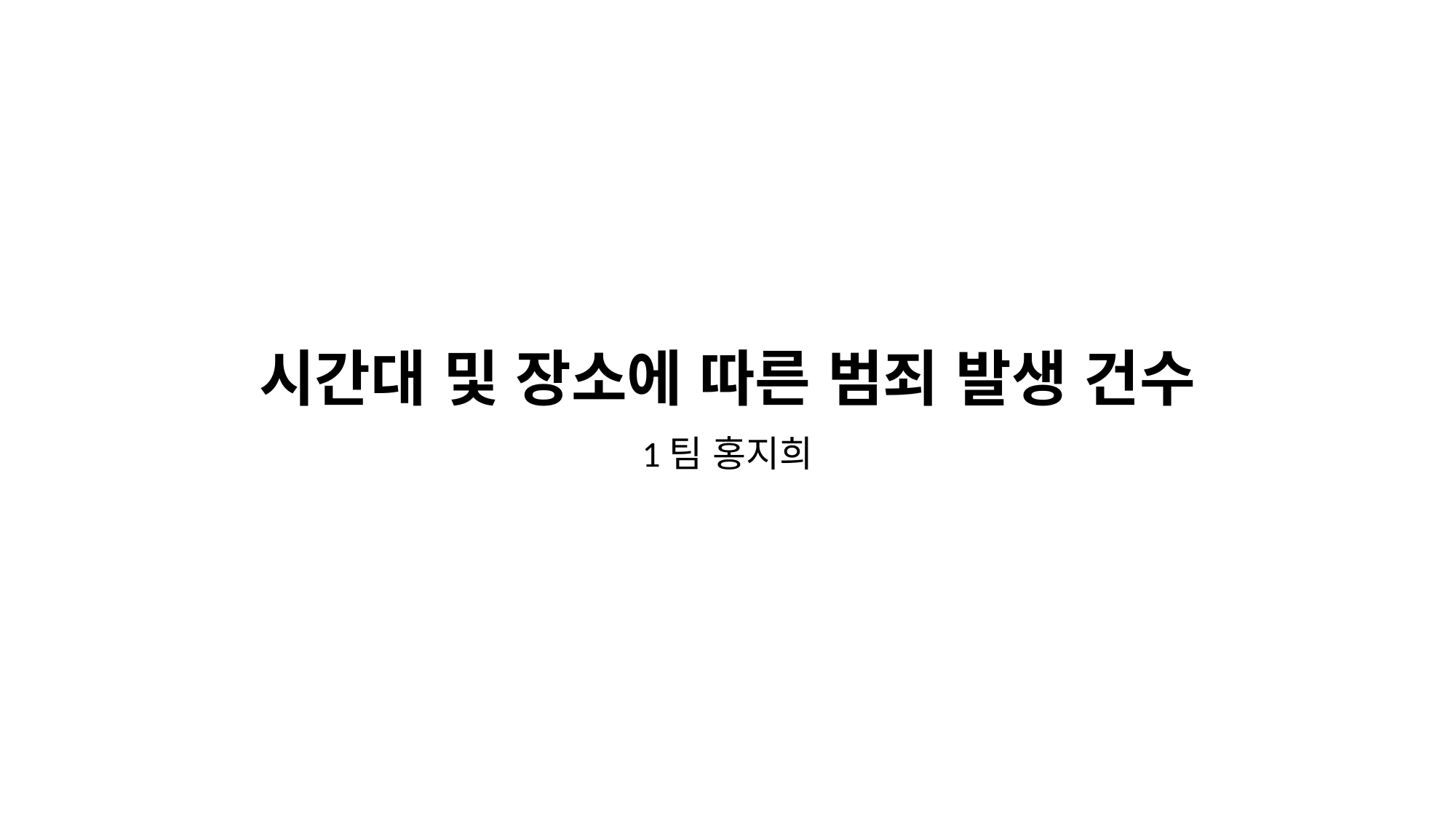

# 시간대 및 장소에 따른 범죄 발생 건수
1팀 홍지희